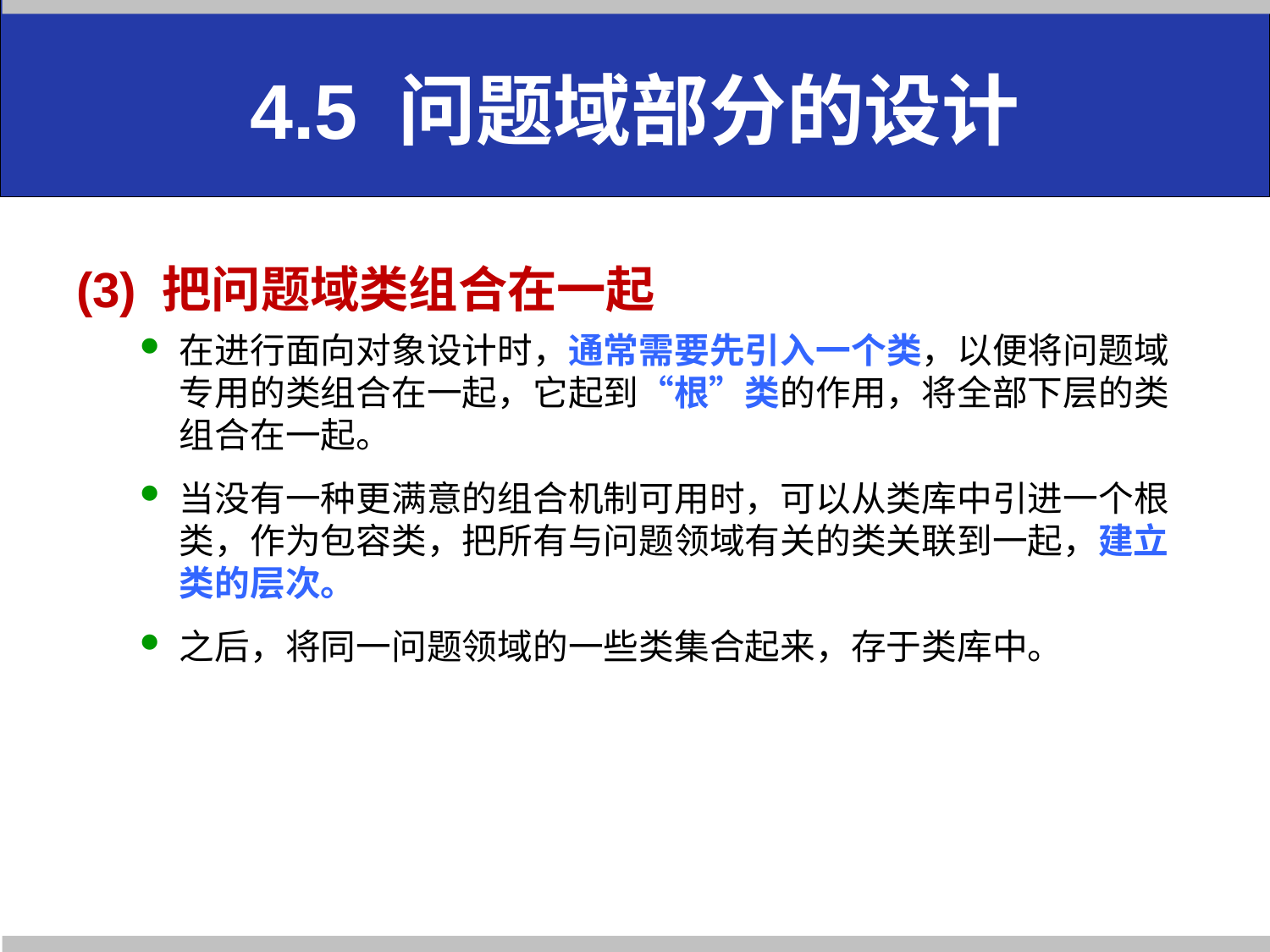

# 4.5 问题域部分的设计
(3) 把问题域类组合在一起
在进行面向对象设计时，通常需要先引入一个类，以便将问题域专用的类组合在一起，它起到“根”类的作用，将全部下层的类组合在一起。
当没有一种更满意的组合机制可用时，可以从类库中引进一个根类，作为包容类，把所有与问题领域有关的类关联到一起，建立类的层次。
之后，将同一问题领域的一些类集合起来，存于类库中。
589